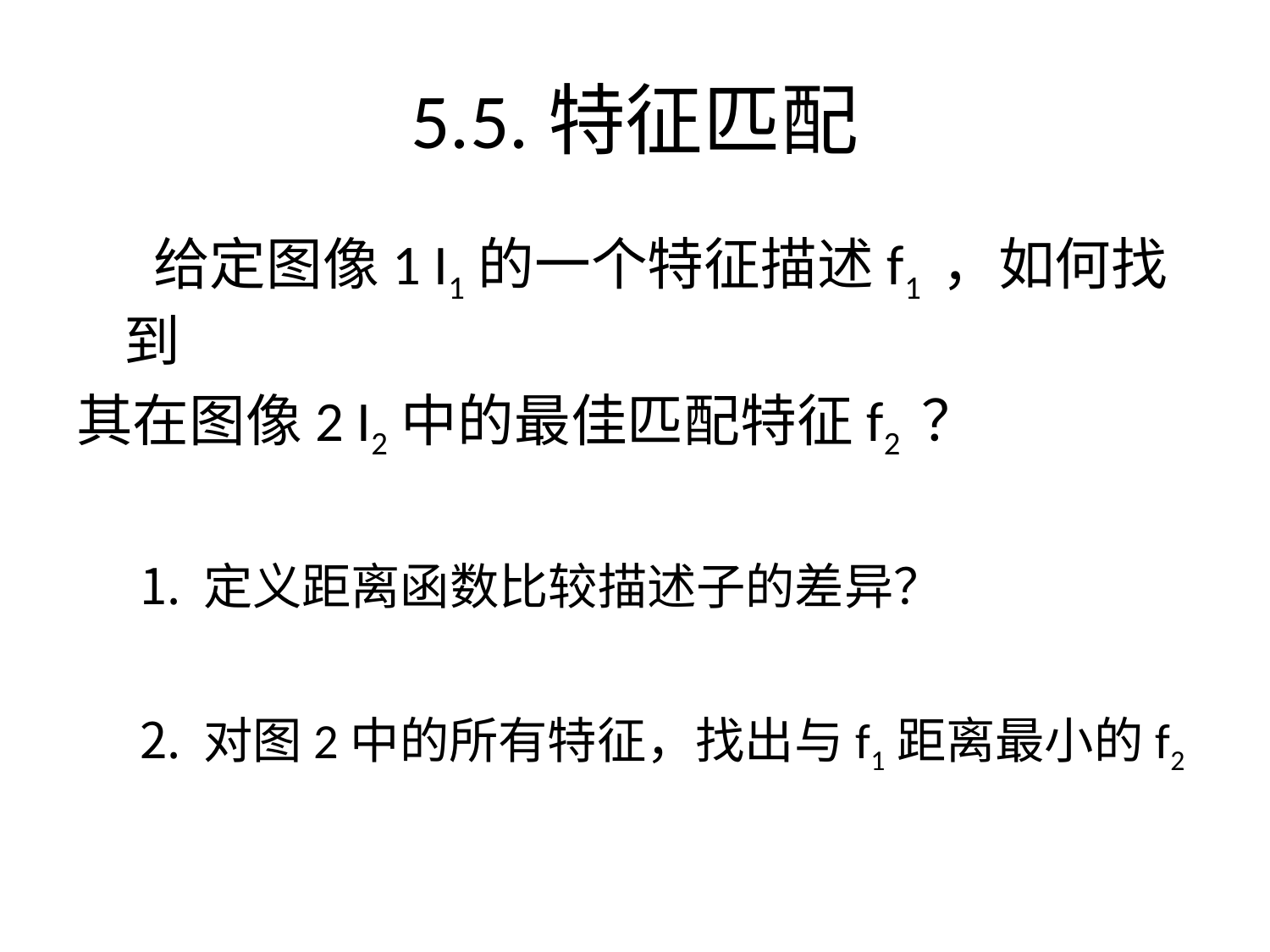

# 5.5.特征匹配
     给定图像1 I1的一个特征描述f1 ，如何找到
其在图像2 I2中的最佳匹配特征f2 ？

定义距离函数比较描述子的差异？

对图2中的所有特征，找出与f1距离最小的f2